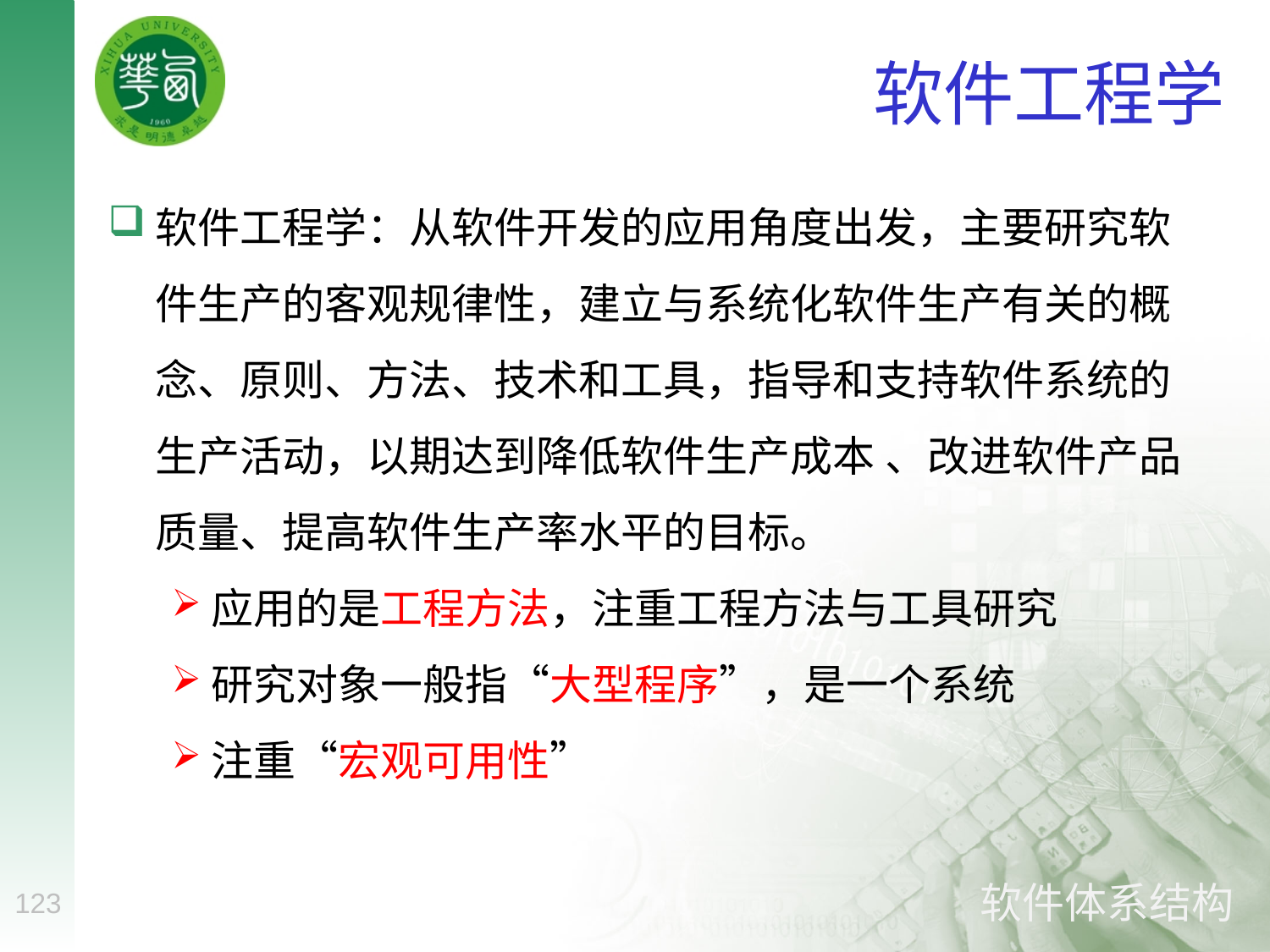

# 软件工程学
软件工程学：从软件开发的应用角度出发，主要研究软件生产的客观规律性，建立与系统化软件生产有关的概念、原则、方法、技术和工具，指导和支持软件系统的生产活动，以期达到降低软件生产成本 、改进软件产品质量、提高软件生产率水平的目标。
应用的是工程方法，注重工程方法与工具研究
研究对象一般指“大型程序”，是一个系统
注重“宏观可用性”
123